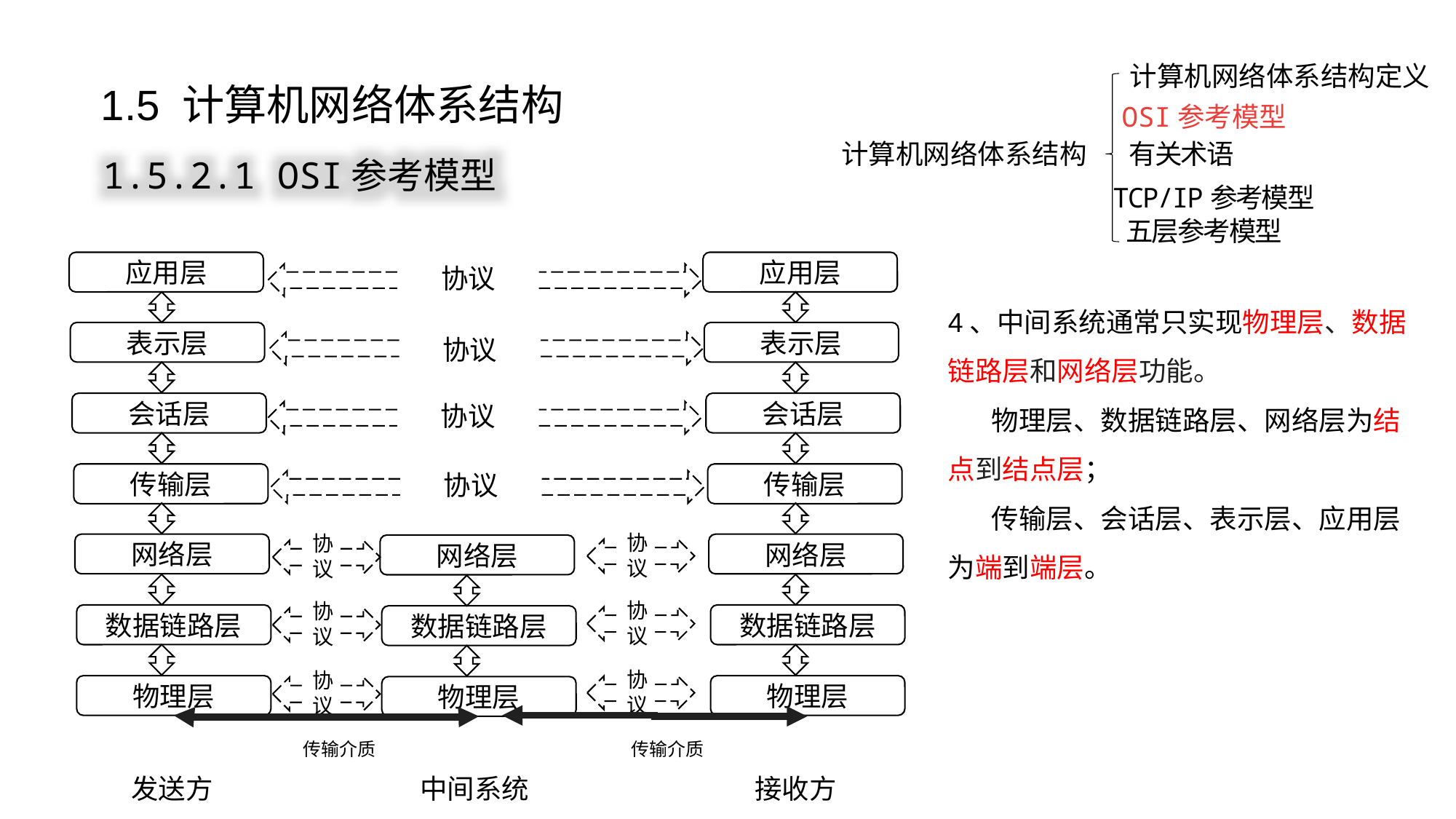

计算机网络体系结构定义
1.5 计算机网络体系结构

OSI参考模型
计算机网络体系结构
有关术语
TCP/IP参考模型
五层参考模型
1.5.2.1 OSI参考模型
应用层

表示层

会话层

传输层

网络层

数据链路层

物理层
应用层

表示层

会话层

传输层

网络层

数据链路层

物理层
协议

协议

协议

协议

协议
协议
网络层

协议
协议
数据链路层

协议
协议

物理层

4、中间系统通常只实现物理层、数据链路层和网络层功能。
      物理层、数据链路层、网络层为结点到结点层；
      传输层、会话层、表示层、应用层为端到端层。
传输介质
传输介质
中间系统
接收方
发送方